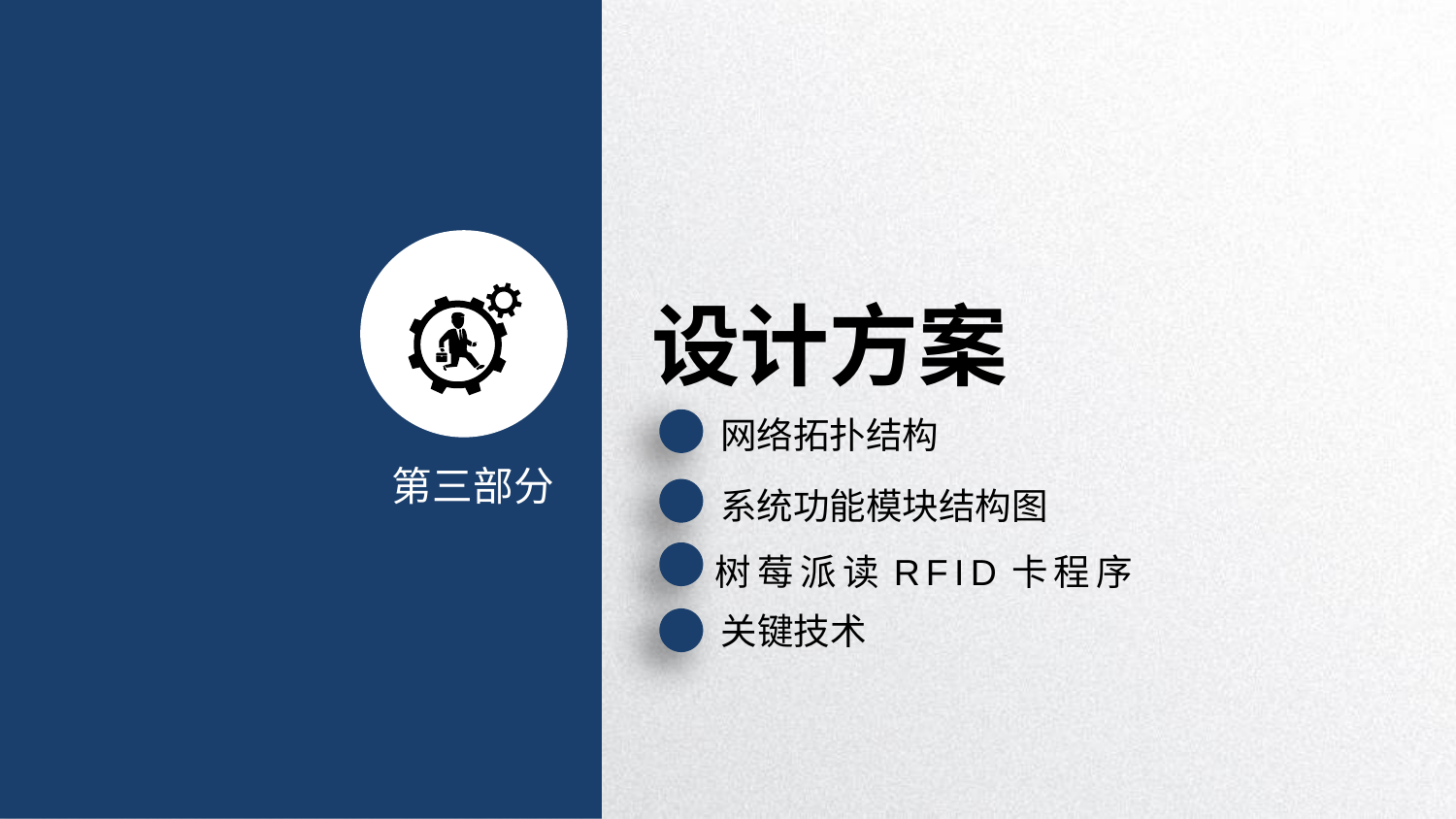

设计方案
网络拓扑结构

第三部分
系统功能模块结构图

树莓派读RFID卡程序

关键技术